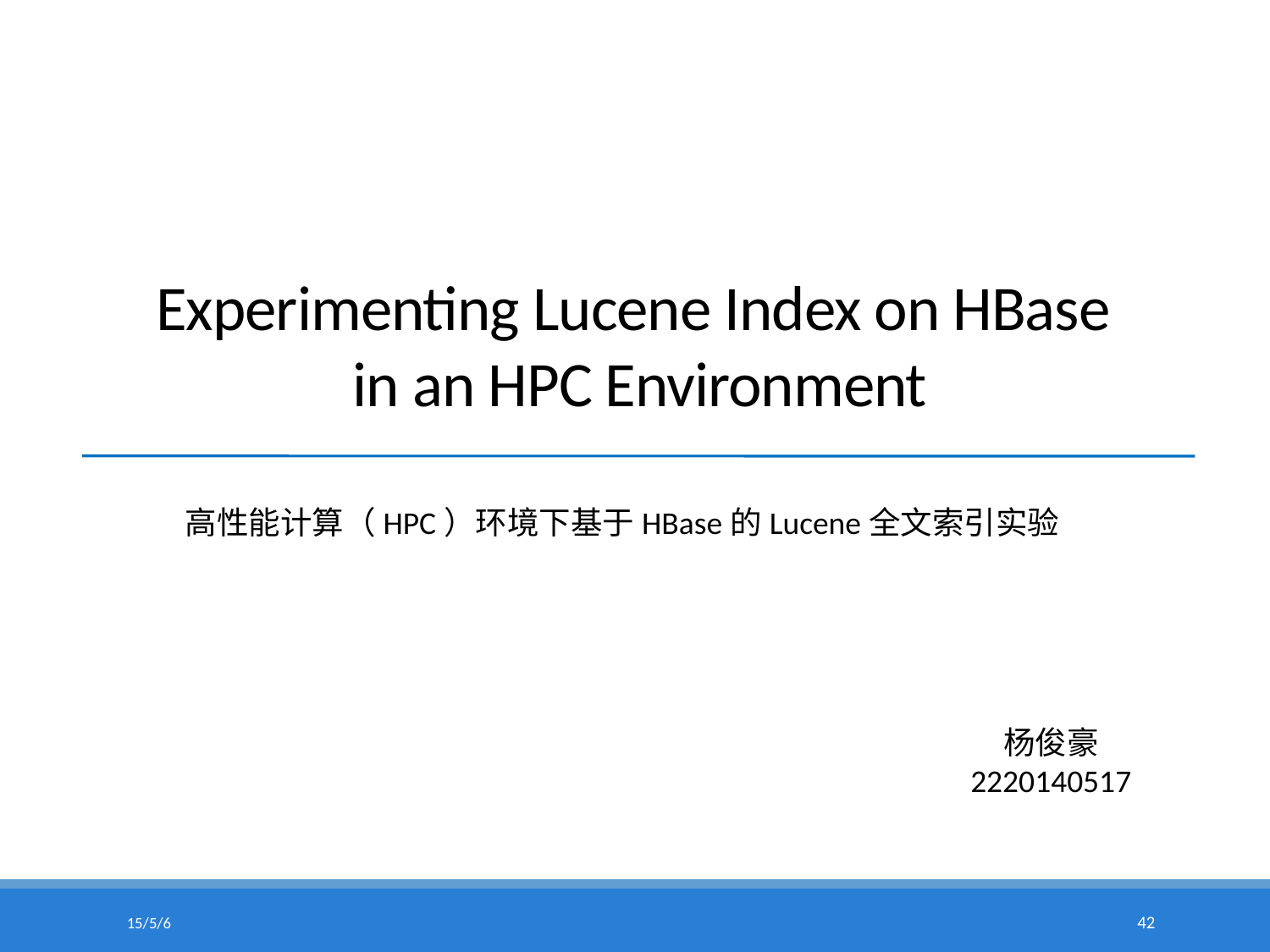

# Experimenting Lucene Index on HBase in an HPC Environment

高性能计算（HPC）环境下基于HBase的Lucene全文索引实验
杨俊豪
2220140517
15/5/6
42